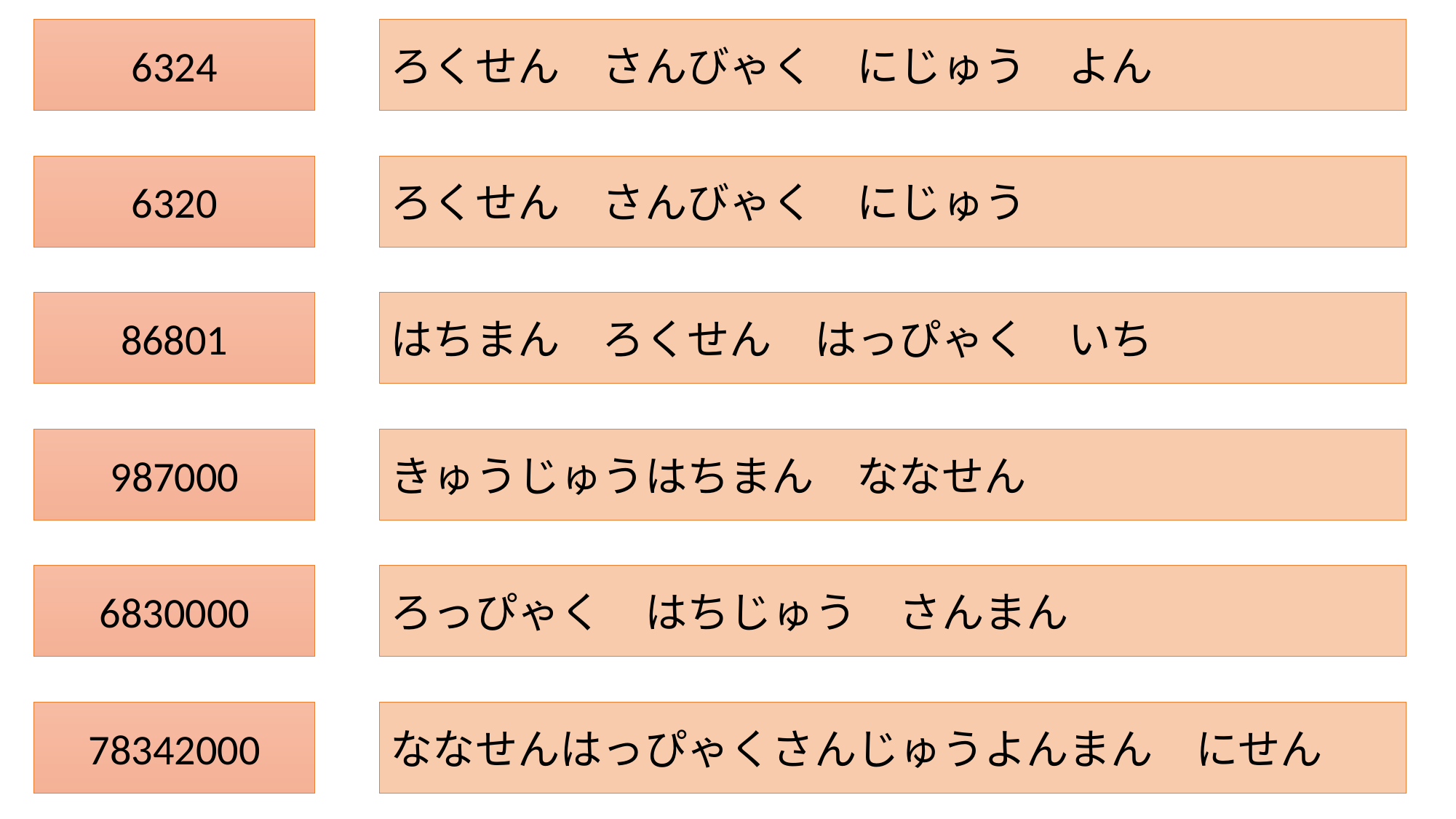

6324
ろくせん　さんびゃく　にじゅう　よん
6320
ろくせん　さんびゃく　にじゅう
86801
はちまん　ろくせん　はっぴゃく　いち
987000
きゅうじゅうはちまん　ななせん
6830000
ろっぴゃく　はちじゅう　さんまん
78342000
ななせんはっぴゃくさんじゅうよんまん　にせん